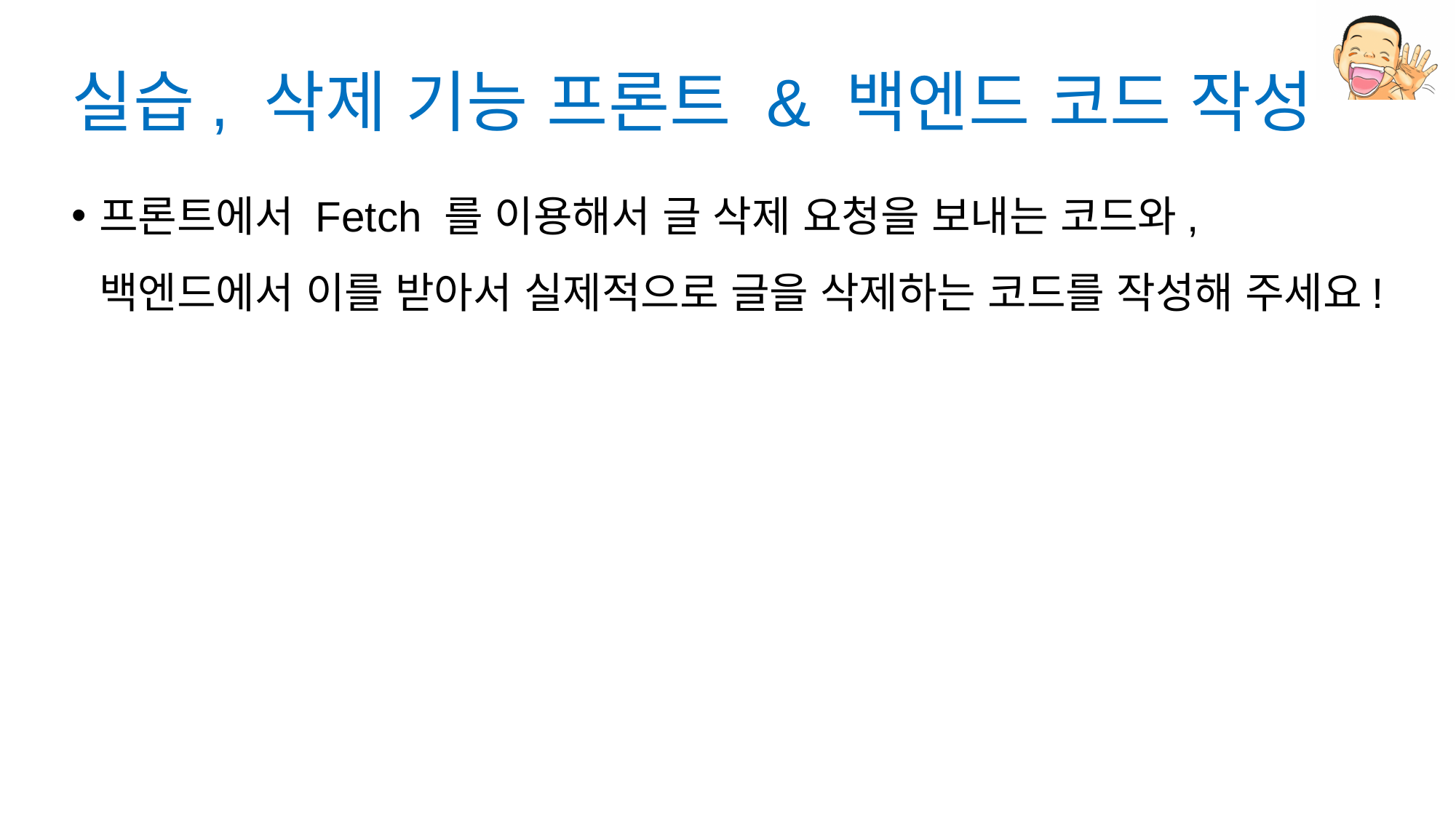

# 실습, 삭제 기능 프론트 & 백엔드 코드 작성
프론트에서 Fetch 를 이용해서 글 삭제 요청을 보내는 코드와, 백엔드에서 이를 받아서 실제적으로 글을 삭제하는 코드를 작성해 주세요!